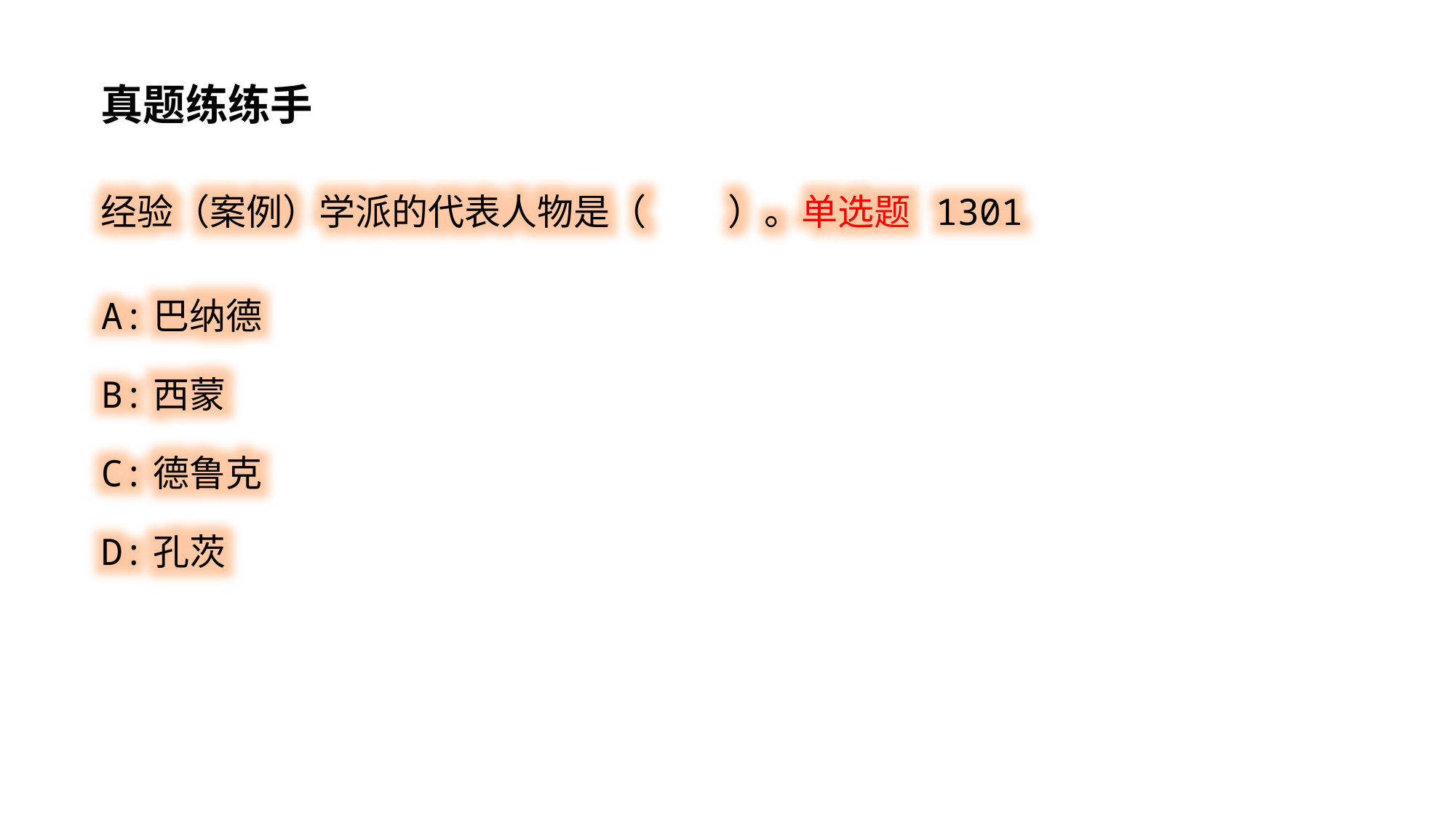

真题练练手
经验（案例）学派的代表人物是（          ）。单选题  1301

A:巴纳德

B:西蒙

C:德鲁克

D:孔茨